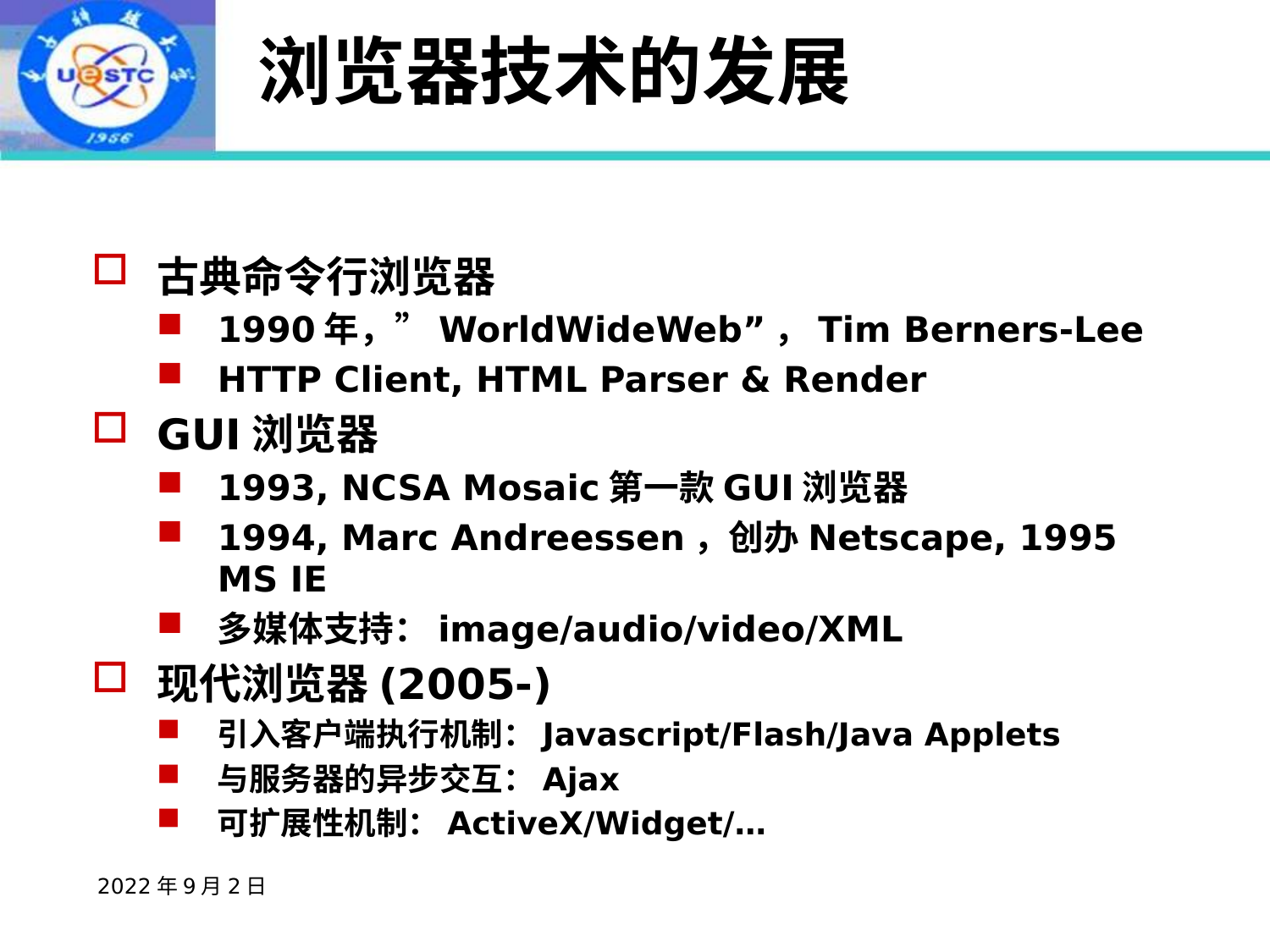

# 浏览器技术的发展
古典命令行浏览器
1990年，”WorldWideWeb”，Tim Berners-Lee
HTTP Client, HTML Parser & Render
GUI浏览器
1993, NCSA Mosaic第一款GUI浏览器
1994, Marc Andreessen，创办Netscape, 1995 MS IE
多媒体支持：image/audio/video/XML
现代浏览器(2005-)
引入客户端执行机制：Javascript/Flash/Java Applets
与服务器的异步交互：Ajax
可扩展性机制：ActiveX/Widget/…

2022年9月2日
10